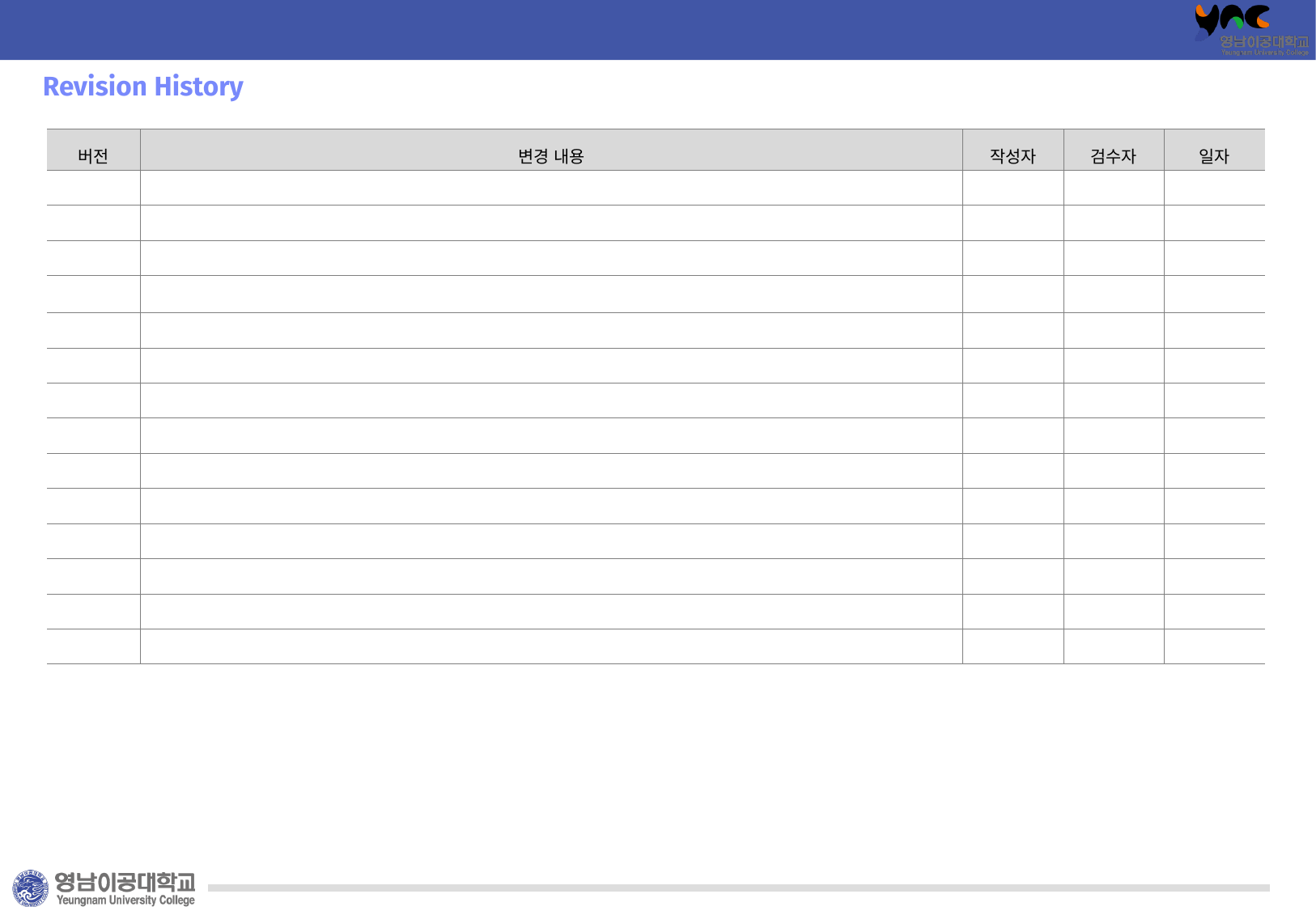

Revision History
| 버전 | 변경 내용 | 작성자 | 검수자 | 일자 |
| --- | --- | --- | --- | --- |
|  |  |  |  |  |
|  |  |  |  |  |
|  |  |  |  |  |
|  |  |  |  |  |
|  |  |  |  |  |
|  |  |  |  |  |
|  |  |  |  |  |
|  |  |  |  |  |
|  |  |  |  |  |
|  |  |  |  |  |
|  |  |  |  |  |
|  |  |  |  |  |
|  |  |  |  |  |
|  |  |  |  |  |